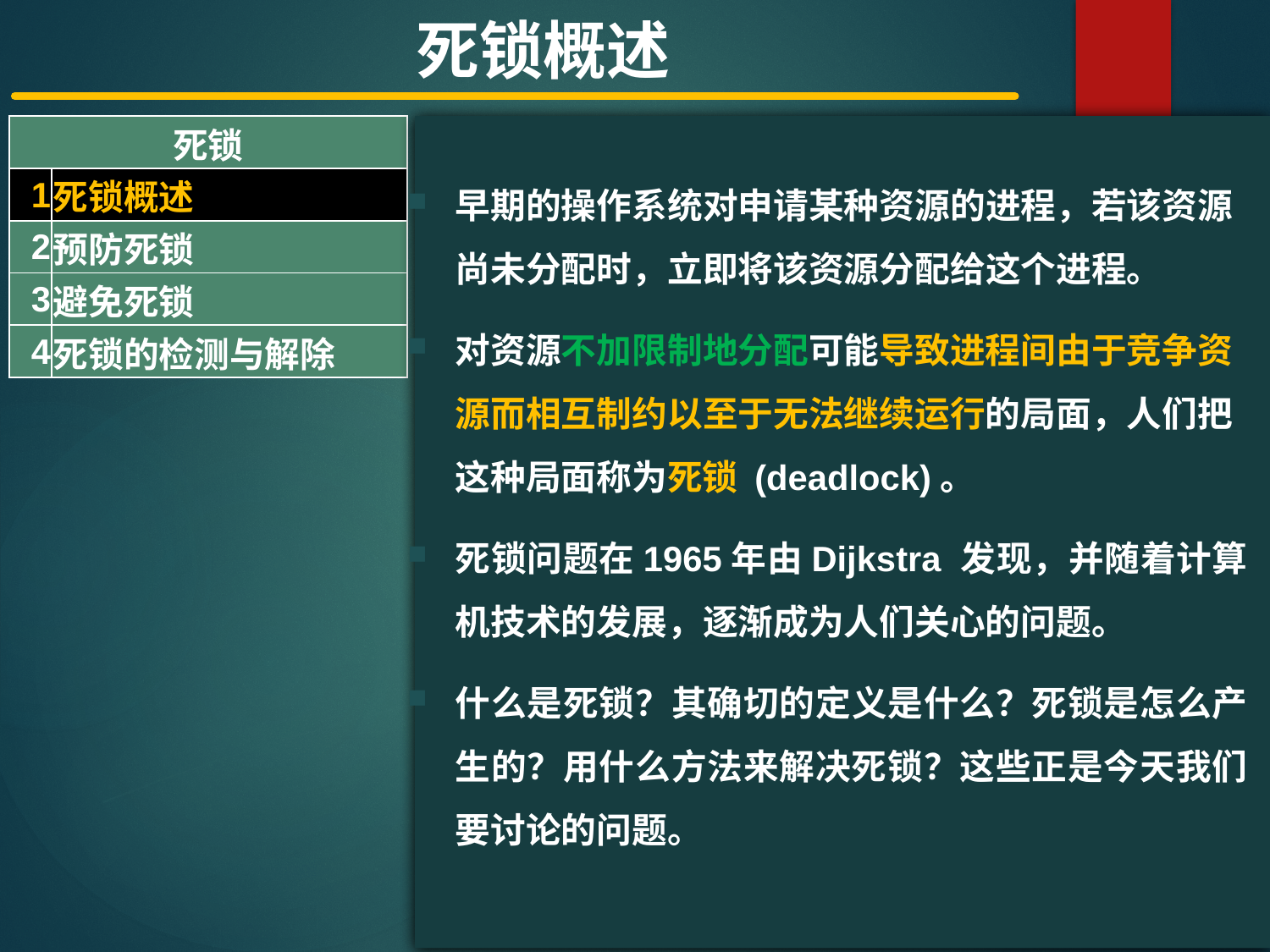

死锁概述
| 死锁 |  |
| --- | --- |
| 1 | 死锁概述 |
| 2 | 预防死锁 |
| 3 | 避免死锁 |
| 4 | 死锁的检测与解除 |
#
早期的操作系统对申请某种资源的进程，若该资源尚未分配时，立即将该资源分配给这个进程。
对资源不加限制地分配可能导致进程间由于竞争资源而相互制约以至于无法继续运行的局面，人们把这种局面称为死锁 (deadlock)。
死锁问题在1965年由Dijkstra 发现，并随着计算机技术的发展，逐渐成为人们关心的问题。
什么是死锁？其确切的定义是什么？死锁是怎么产生的？用什么方法来解决死锁？这些正是今天我们要讨论的问题。